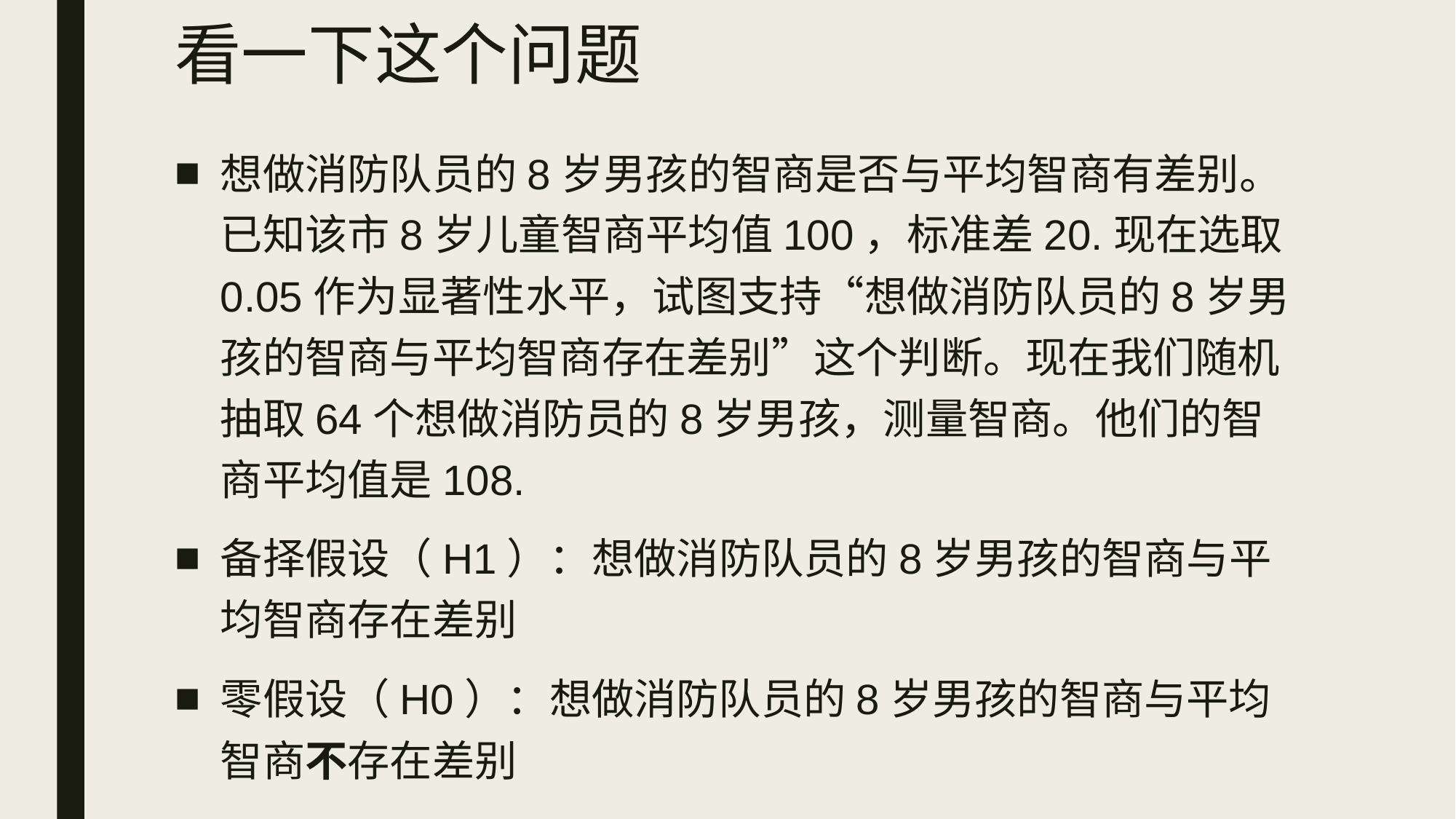

# 看一下这个问题
想做消防队员的8岁男孩的智商是否与平均智商有差别。已知该市8岁儿童智商平均值100，标准差20.现在选取0.05作为显著性水平，试图支持“想做消防队员的8岁男孩的智商与平均智商存在差别”这个判断。现在我们随机抽取64个想做消防员的8岁男孩，测量智商。他们的智商平均值是108.
备择假设（H1）：想做消防队员的8岁男孩的智商与平均智商存在差别
零假设（H0）：想做消防队员的8岁男孩的智商与平均智商不存在差别